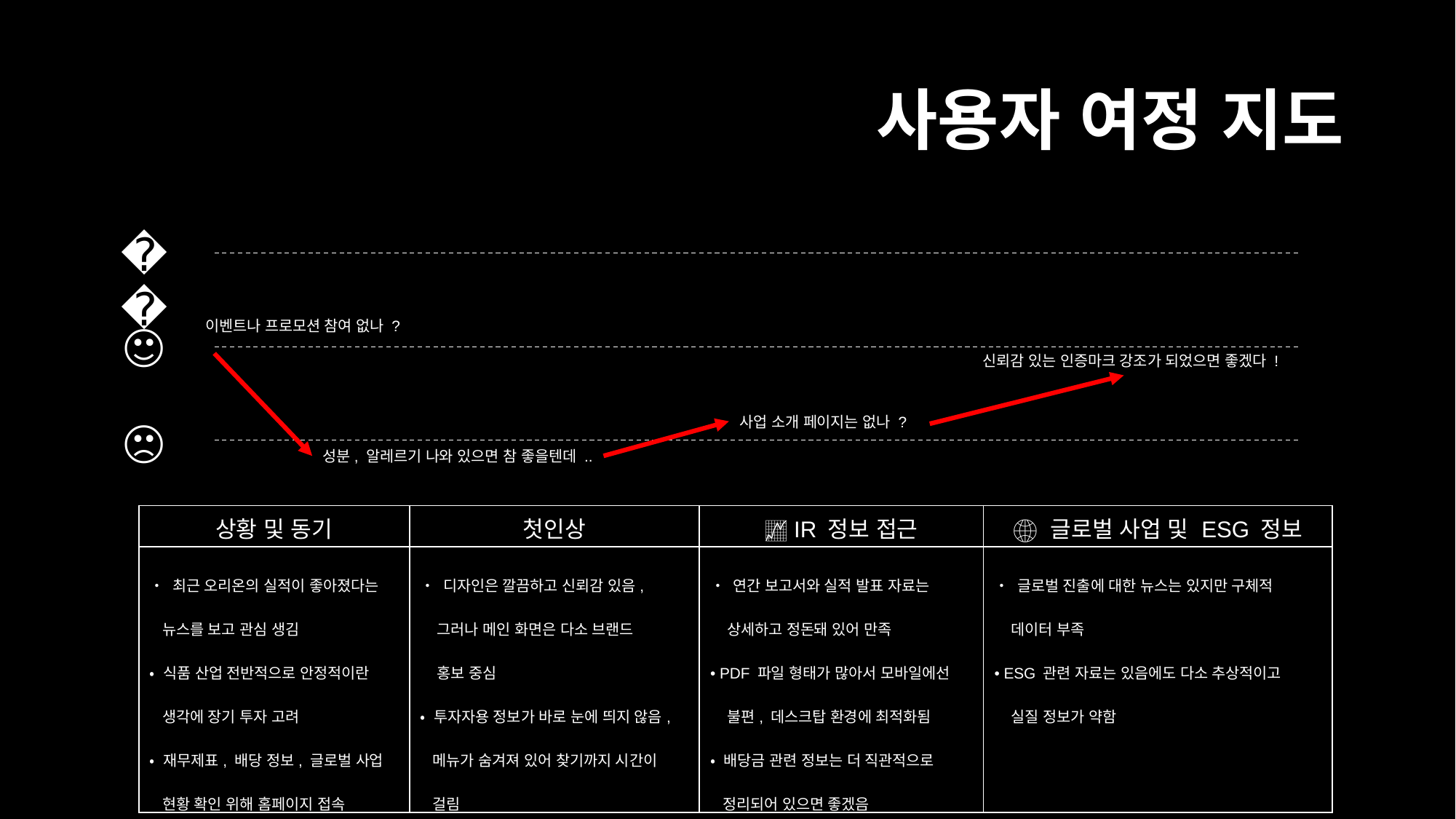

# 사용자 여정 지도
😄
🙂
이벤트나 프로모션 참여 없나 ?
신뢰감 있는 인증마크 강조가 되었으면 좋겠다 !
🙁
사업 소개 페이지는 없나 ?
성분, 알레르기 나와 있으면 참 좋을텐데 ..
| 상황 및 동기 | 첫인상 | 📈 IR 정보 접근 | 🌐 글로벌 사업 및 ESG 정보 |
| --- | --- | --- | --- |
| • 최근 오리온의 실적이 좋아졌다는 뉴스를 보고 관심 생김 • 식품 산업 전반적으로 안정적이란 생각에 장기 투자 고려 • 재무제표, 배당 정보, 글로벌 사업 현황 확인 위해 홈페이지 접속 | • 디자인은 깔끔하고 신뢰감 있음, 그러나 메인 화면은 다소 브랜드 홍보 중심 • 투자자용 정보가 바로 눈에 띄지 않음, 메뉴가 숨겨져 있어 찾기까지 시간이 걸림 | • 연간 보고서와 실적 발표 자료는 상세하고 정돈돼 있어 만족 • PDF 파일 형태가 많아서 모바일에선 불편, 데스크탑 환경에 최적화됨 • 배당금 관련 정보는 더 직관적으로 정리되어 있으면 좋겠음 | • 글로벌 진출에 대한 뉴스는 있지만 구체적 데이터 부족 • ESG 관련 자료는 있음에도 다소 추상적이고 실질 정보가 약함 |